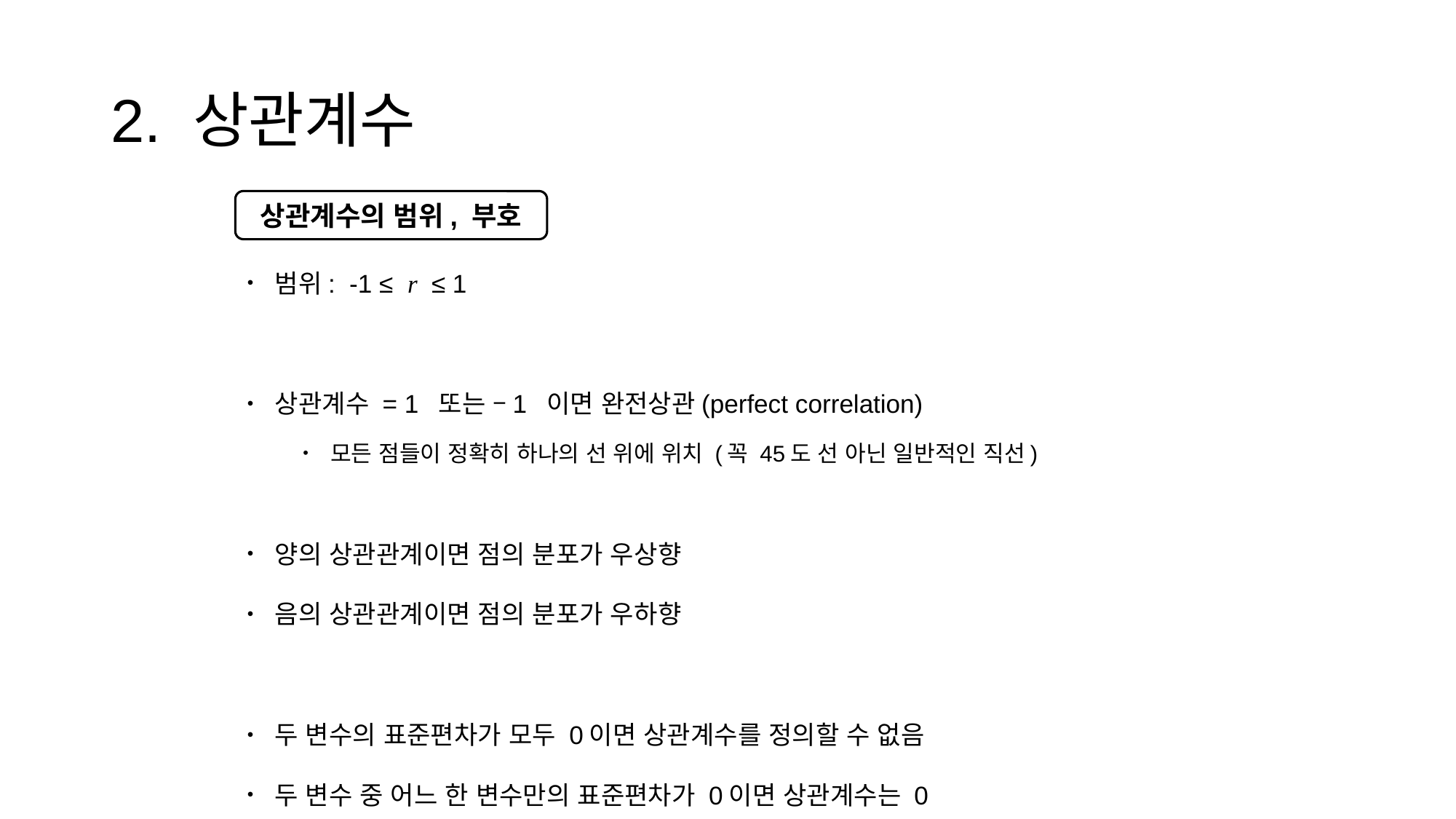

# 2. 상관계수
상관계수의 범위, 부호

범위:  -1 ≤  r  ≤ 1

상관계수 = 1  또는 –1  이면 완전상관(perfect correlation)
모든 점들이 정확히 하나의 선 위에 위치 (꼭 45도 선 아닌 일반적인 직선)

양의 상관관계이면 점의 분포가 우상향
음의 상관관계이면 점의 분포가 우하향

두 변수의 표준편차가 모두 0이면 상관계수를 정의할 수 없음
두 변수 중 어느 한 변수만의 표준편차가 0이면 상관계수는 0